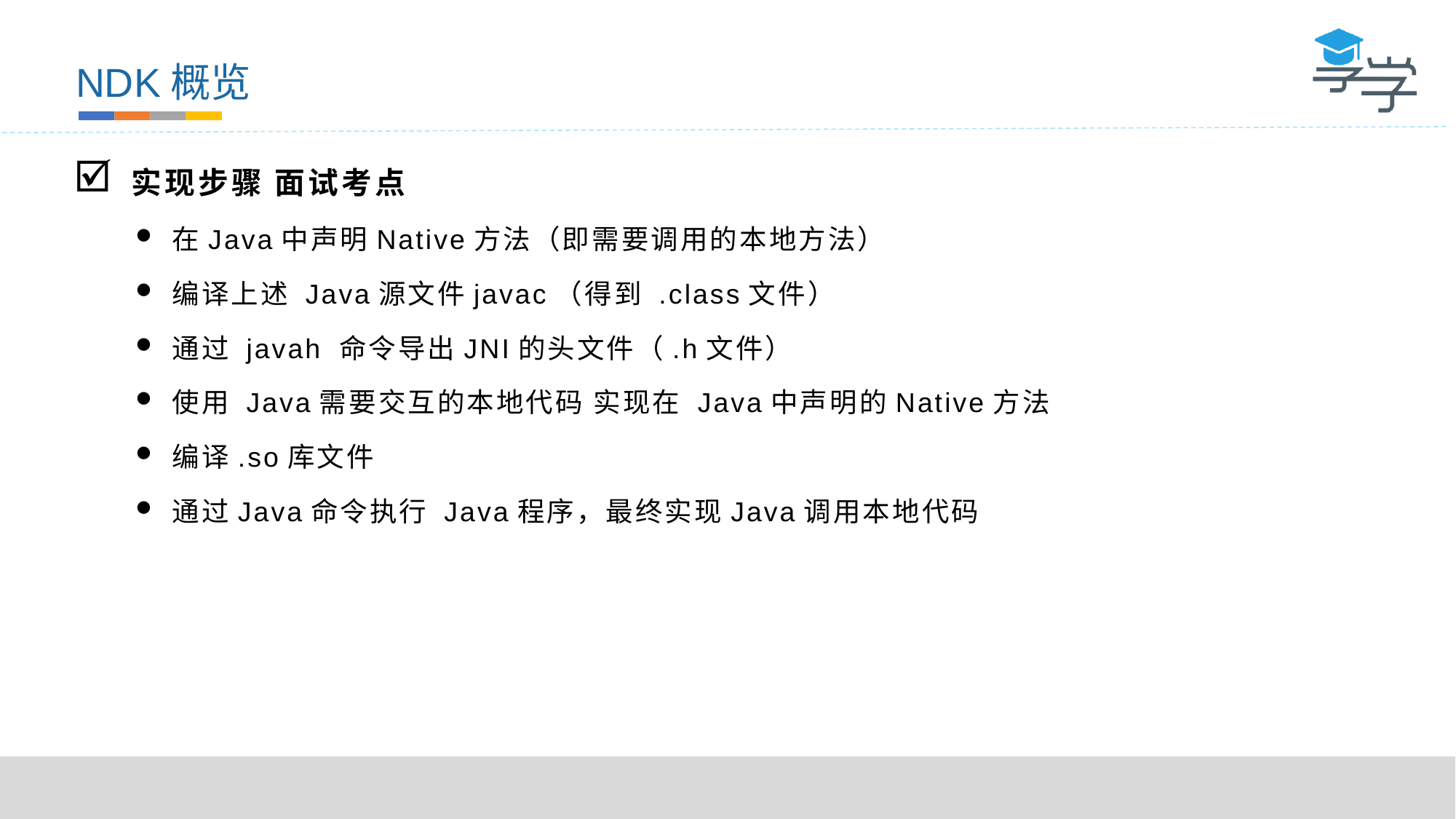

NDK概览

实现步骤 面试考点
在Java中声明Native方法（即需要调用的本地方法）
编译上述 Java源文件javac（得到 .class文件）
通过 javah 命令导出JNI的头文件（.h文件）
使用 Java需要交互的本地代码 实现在 Java中声明的Native方法
编译.so库文件
通过Java命令执行 Java程序，最终实现Java调用本地代码